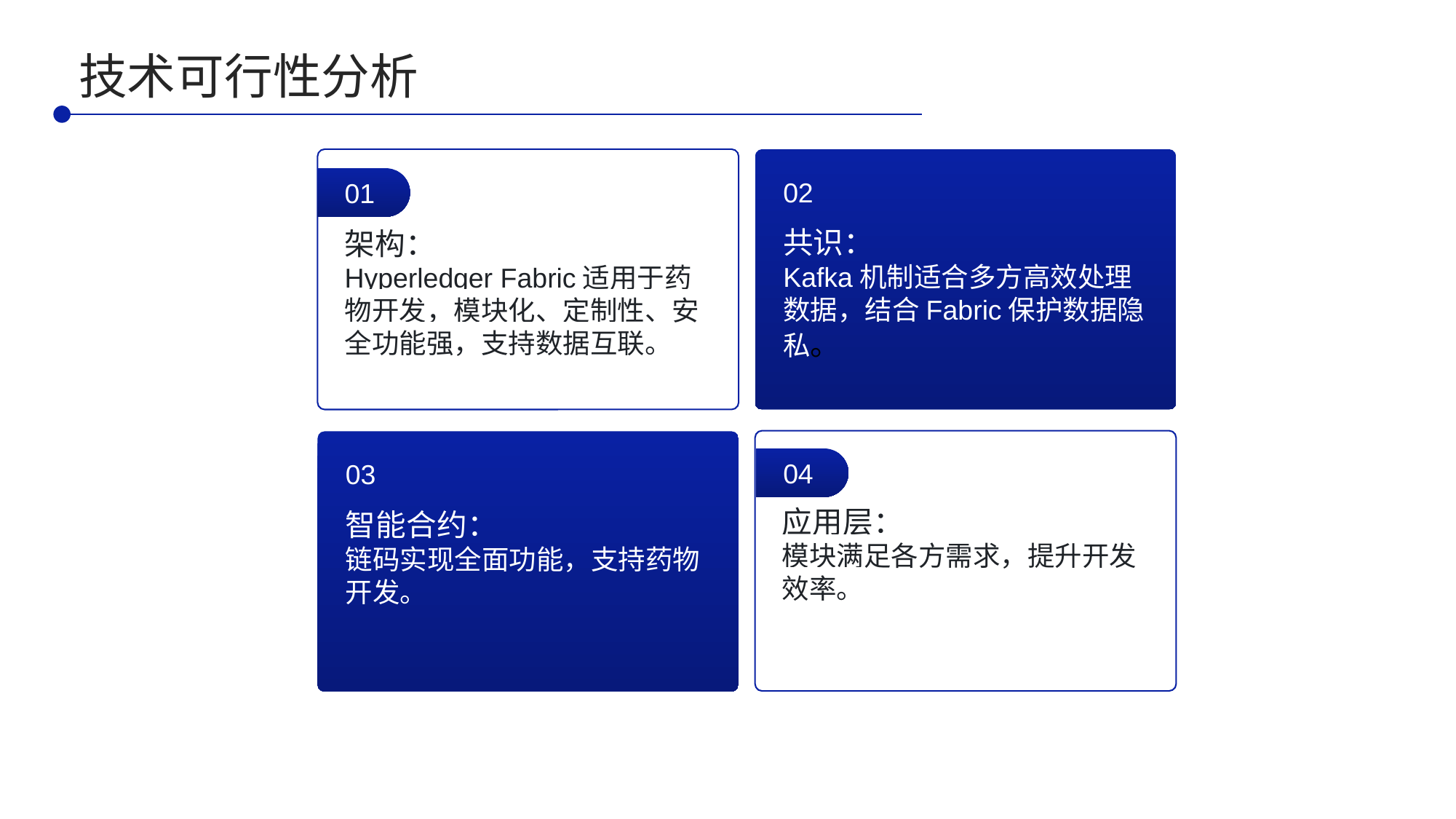

技术可行性分析

02
01
共识：
Kafka机制适合多方高效处理数据，结合Fabric保护数据隐私。
架构：
Hyperledger Fabric适用于药物开发，模块化、定制性、安全功能强，支持数据互联。

04
03
应用层：
模块满足各方需求，提升开发效率。
智能合约：
链码实现全面功能，支持药物开发。